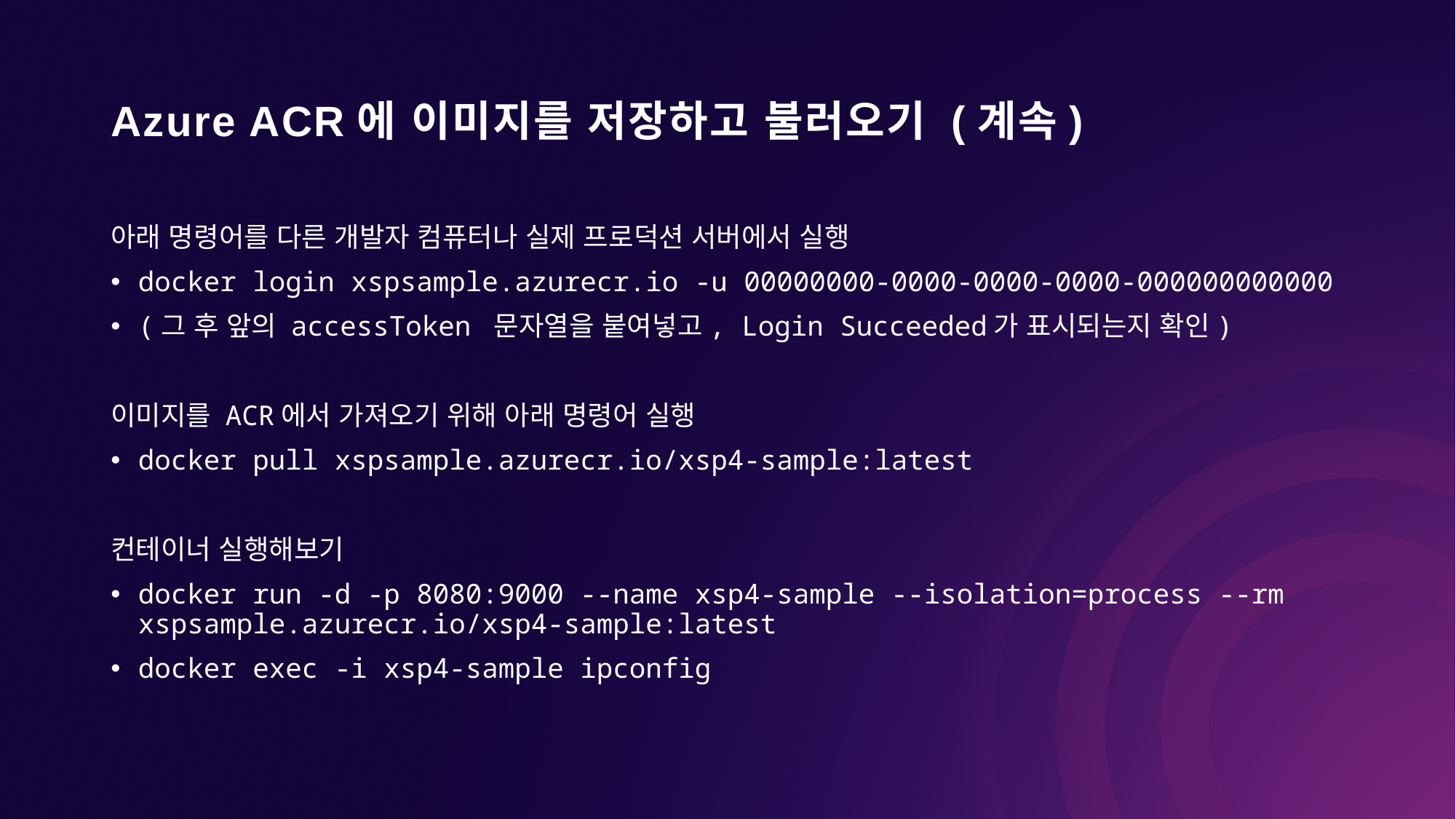

# Azure ACR에 이미지를 저장하고 불러오기 (계속)
아래 명령어를 다른 개발자 컴퓨터나 실제 프로덕션 서버에서 실행
docker login xspsample.azurecr.io -u 00000000-0000-0000-0000-000000000000
(그 후 앞의 accessToken 문자열을 붙여넣고, Login Succeeded가 표시되는지 확인)

이미지를 ACR에서 가져오기 위해 아래 명령어 실행
docker pull xspsample.azurecr.io/xsp4-sample:latest

컨테이너 실행해보기
docker run -d -p 8080:9000 --name xsp4-sample --isolation=process --rm   xspsample.azurecr.io/xsp4-sample:latest
docker exec -i xsp4-sample ipconfig